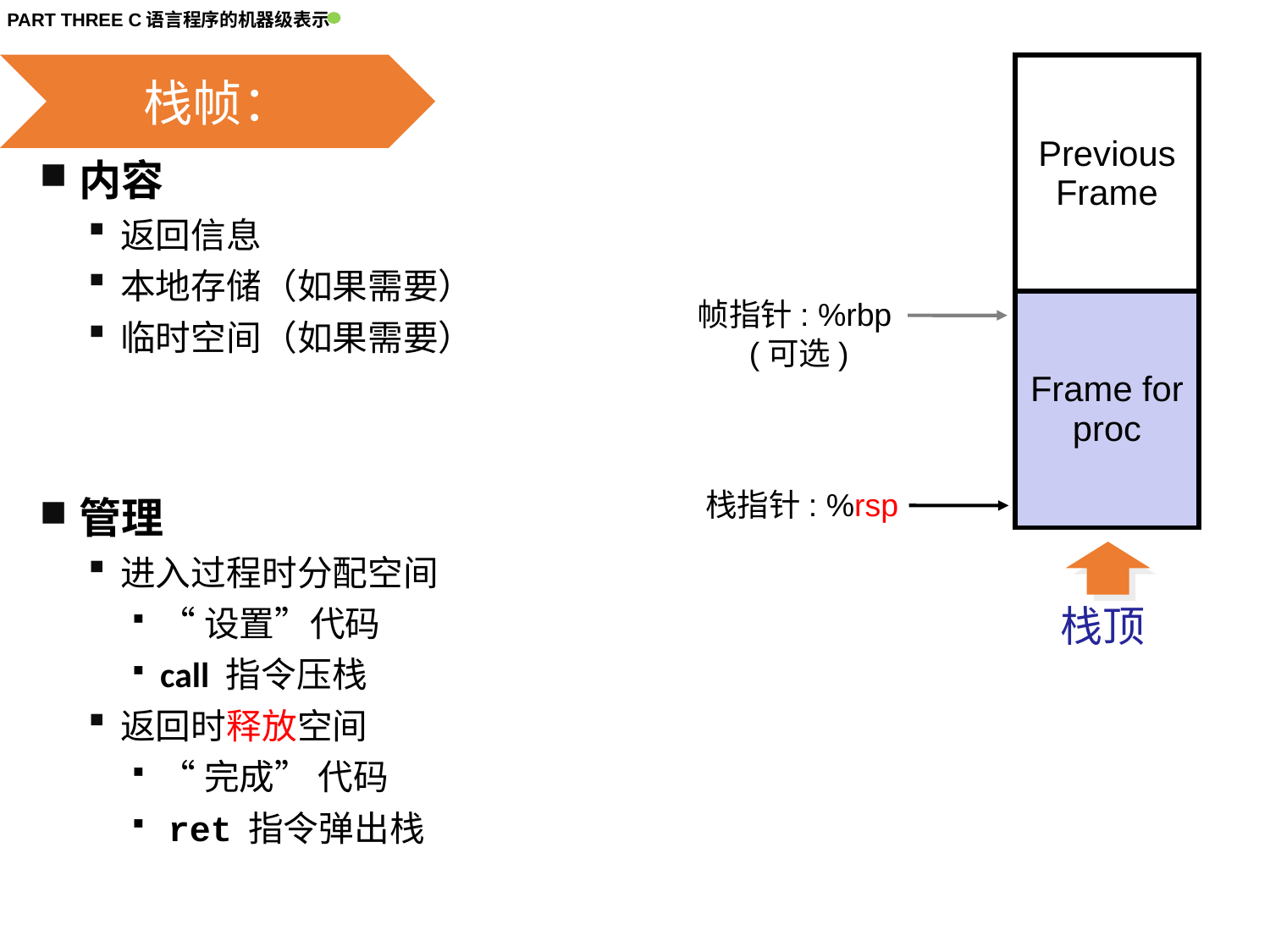

PART THREE C语言程序的机器级表示
Carnegie Mellon

栈帧：
| Previous Frame |
| --- |
| Frame for proc |
内容
返回信息
本地存储（如果需要）
临时空间（如果需要）

管理
进入过程时分配空间
“设置”代码
call 指令压栈
返回时释放空间
“完成” 代码
 ret 指令弹出栈
帧指针: %rbp

(可选)	x
栈指针: %rsp

栈顶